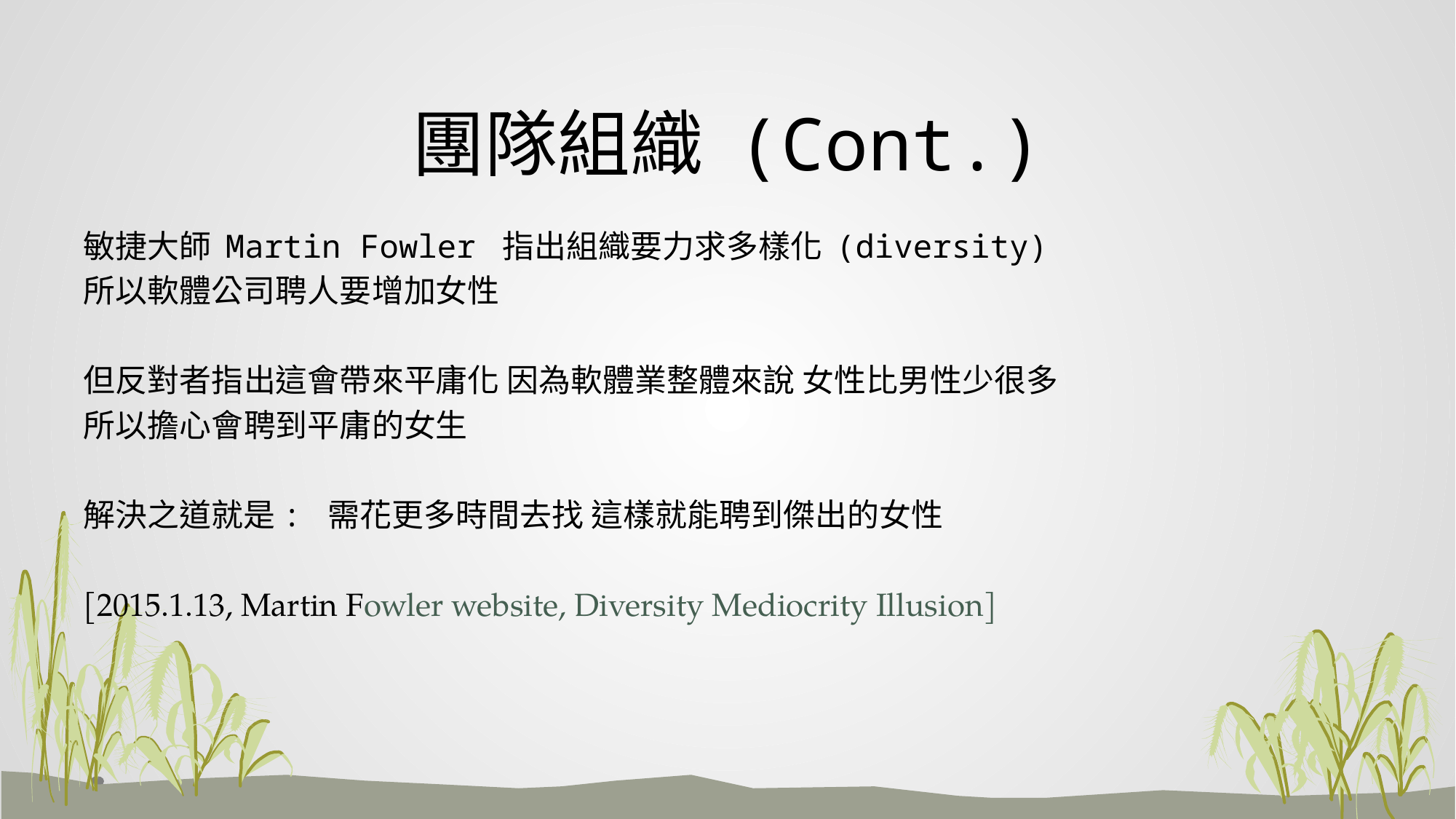

# 團隊組織 (Cont.)
敏捷大師 Martin Fowler 指出組織要力求多樣化 (diversity)
所以軟體公司聘人要增加女性

但反對者指出這會帶來平庸化 因為軟體業整體來說 女性比男性少很多
所以擔心會聘到平庸的女生

解決之道就是: 需花更多時間去找 這樣就能聘到傑出的女性

[2015.1.13, Martin Fowler website, Diversity Mediocrity Illusion]